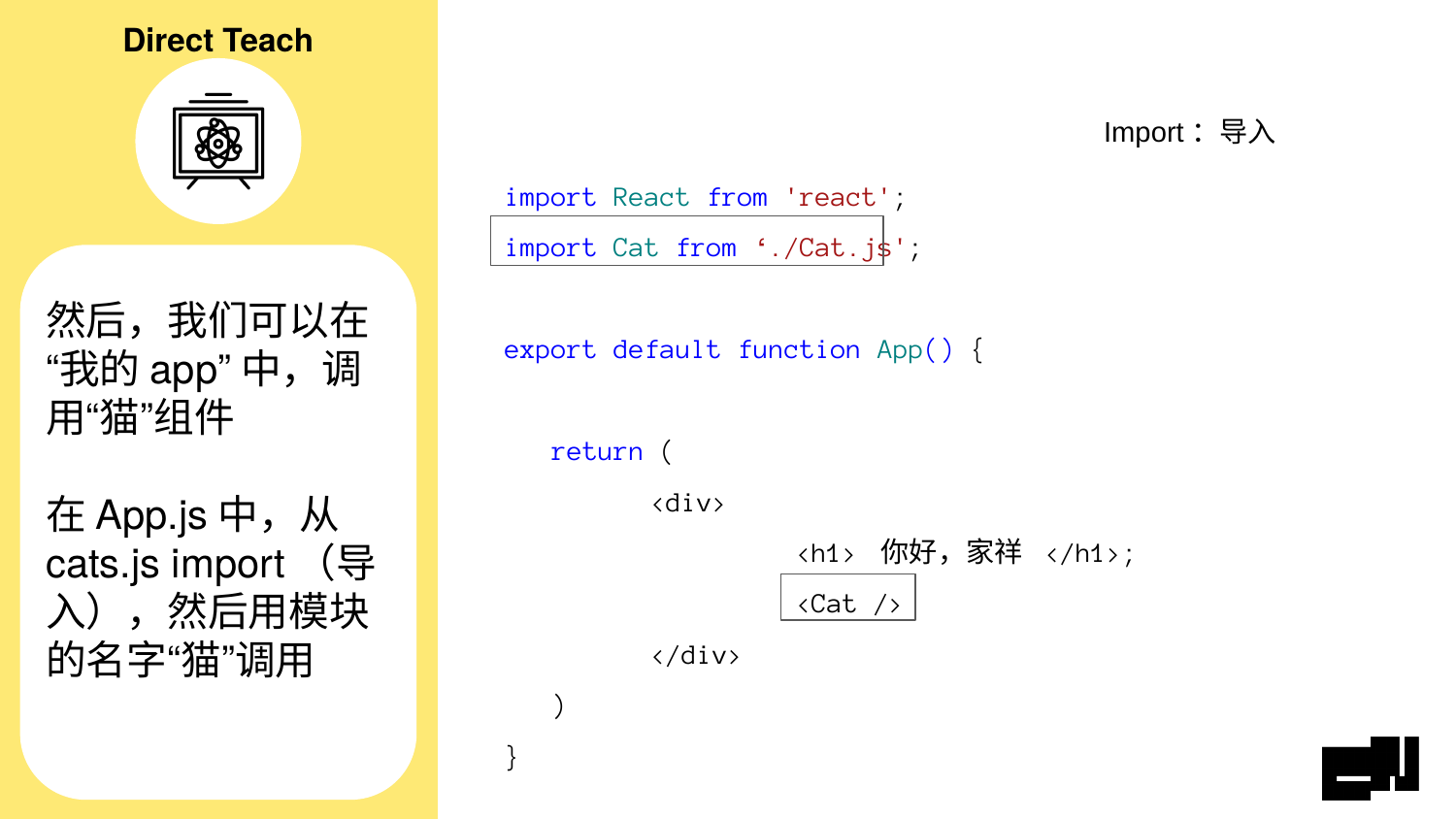

Import：导入
import React from 'react';
import Cat from ‘./Cat.js';

export default function App() {

   return (
	<div>
     		<h1> 你好，家祥 </h1>;
		<Cat />
	</div>
   )
}

然后，我们可以在“我的app”中，调用“猫”组件

在App.js中，从cats.js import（导入），然后用模块的名字“猫”调用